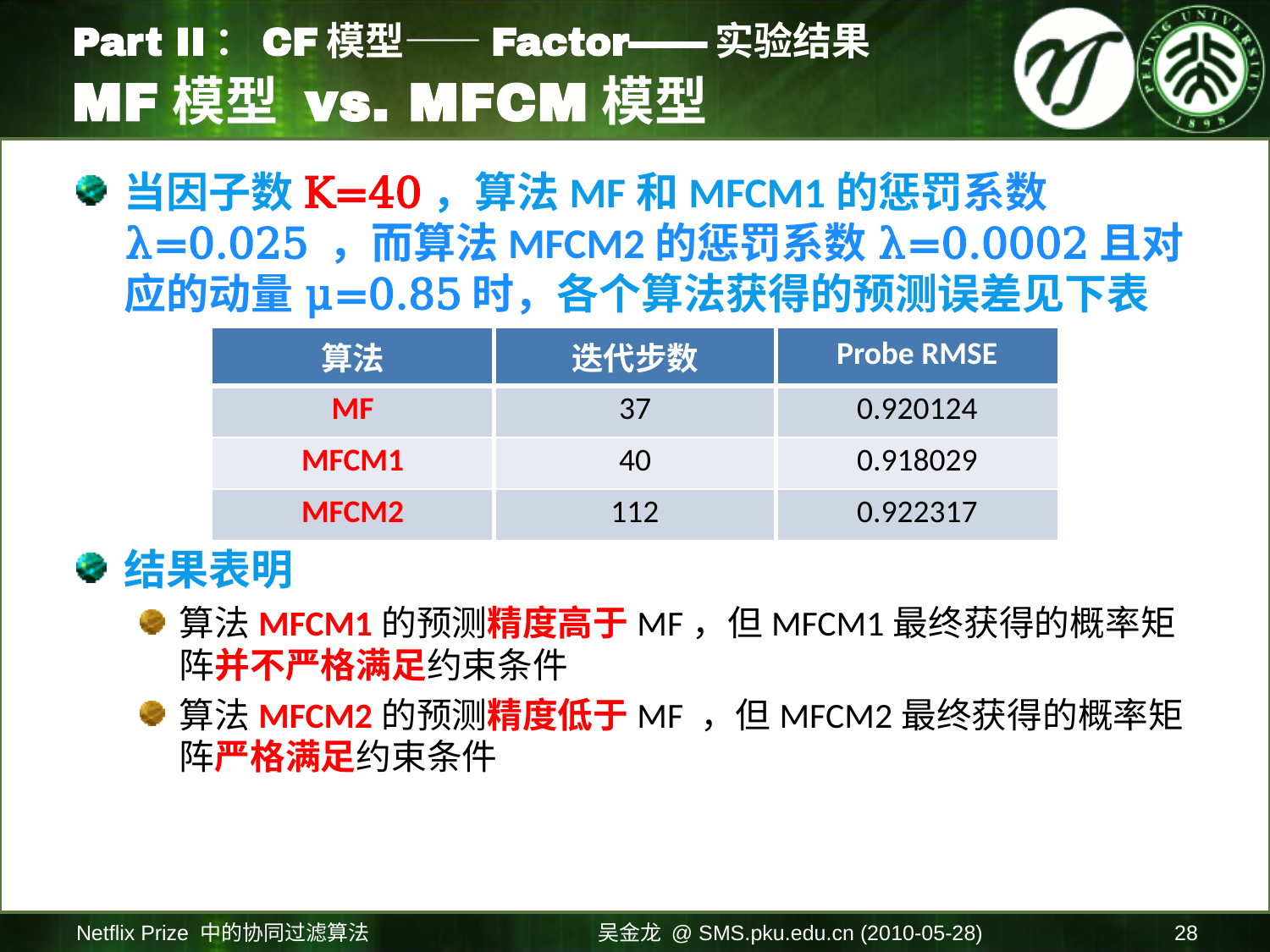

Part II：CF模型——Factor——实验结果

# MF模型 vs. MFCM模型
当因子数K=40，算法MF和MFCM1的惩罚系数λ=0.025 ，而算法MFCM2的惩罚系数λ=0.0002且对应的动量μ=0.85时，各个算法获得的预测误差见下表

结果表明
算法MFCM1的预测精度高于MF，但MFCM1最终获得的概率矩阵并不严格满足约束条件
算法MFCM2的预测精度低于MF ，但MFCM2最终获得的概率矩阵严格满足约束条件

| 算法 | 迭代步数 | Probe RMSE |
| --- | --- | --- |
| MF | 37 | 0.920124 |
| MFCM1 | 40 | 0.918029 |
| MFCM2 | 112 | 0.922317 |
Netflix Prize 中的协同过滤算法
吴金龙 @ SMS.pku.edu.cn (2010-05-28)
28